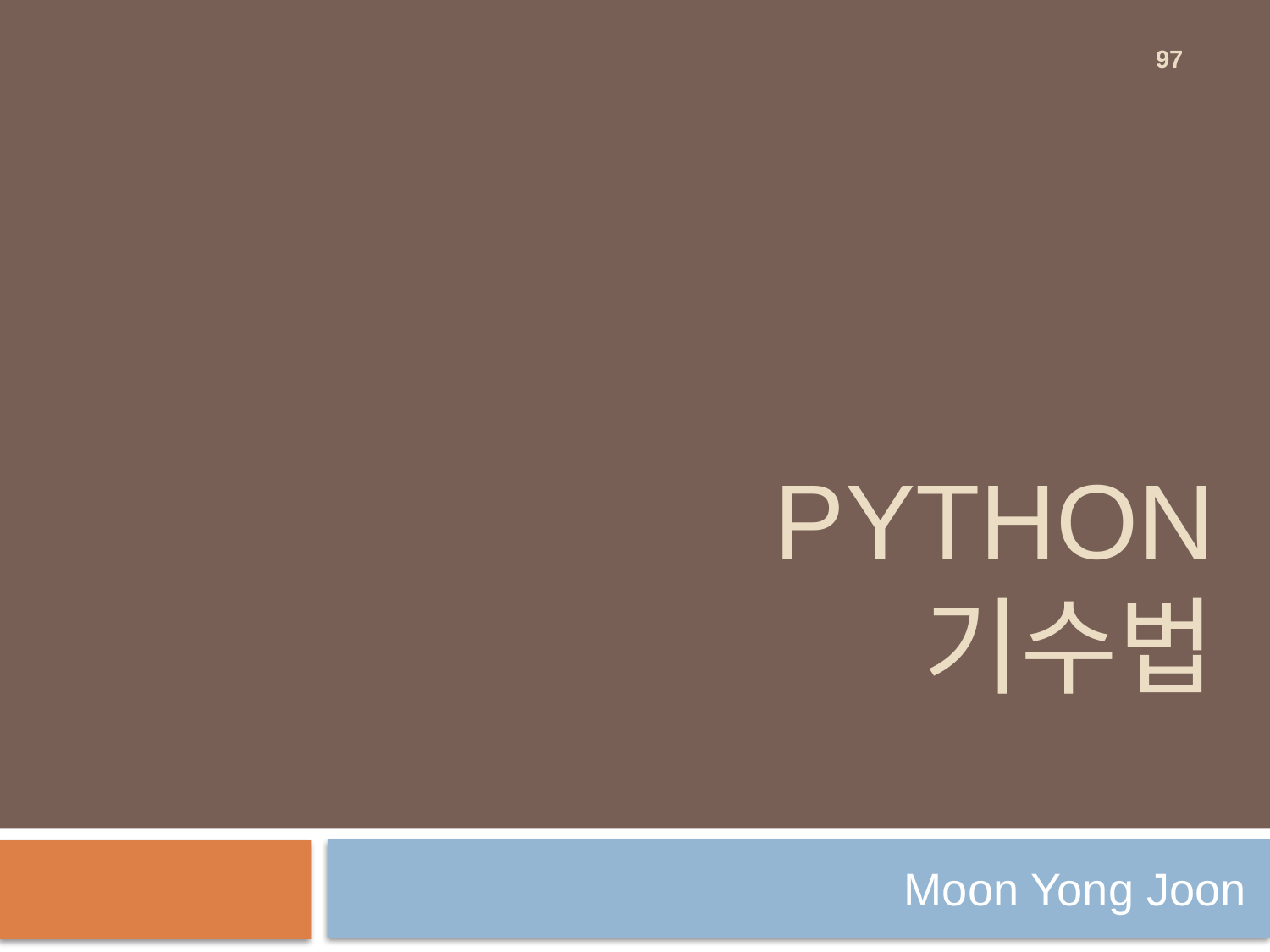

97
# Python 기수법
Moon Yong Joon